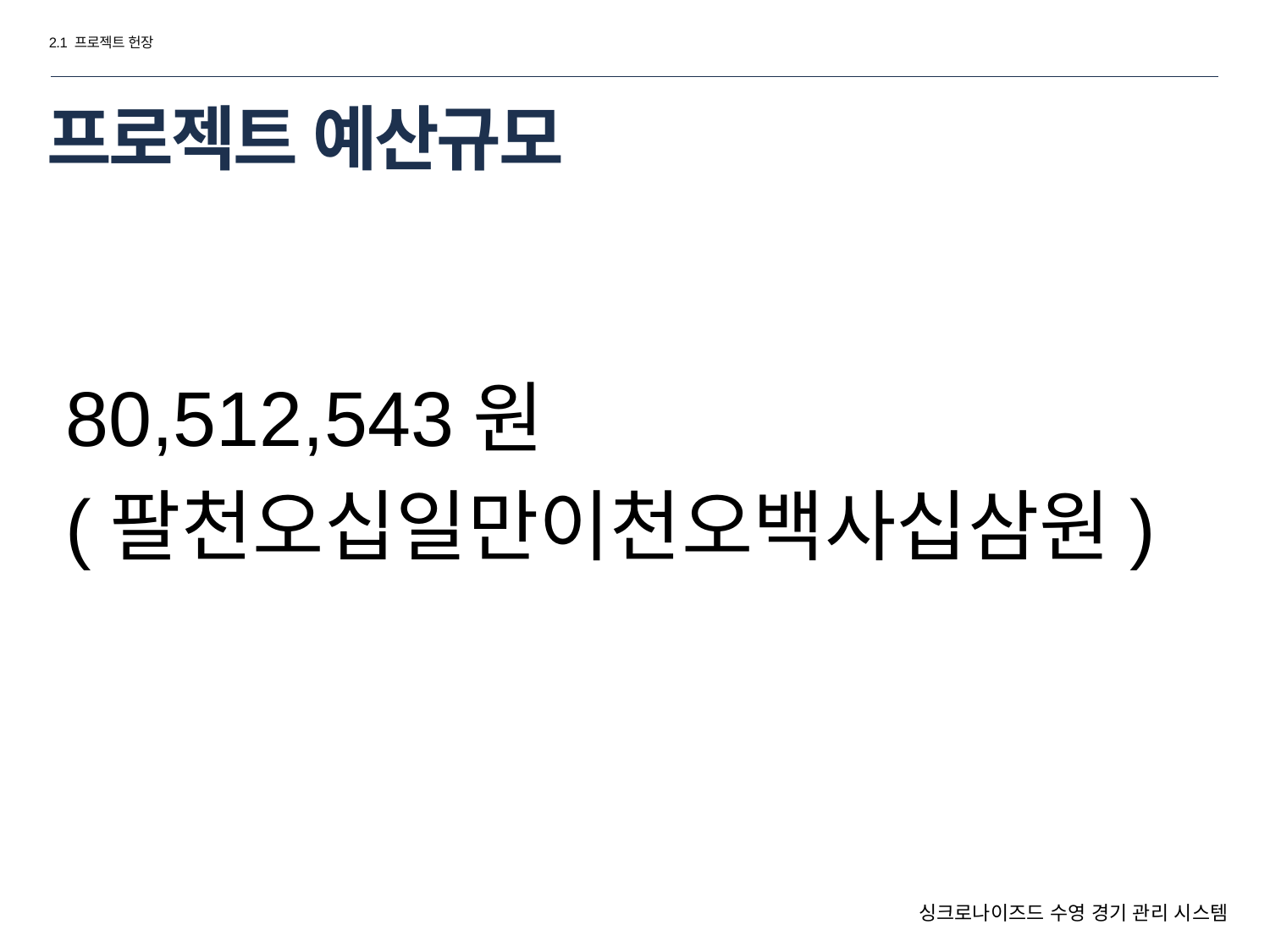

2.1 프로젝트 헌장
# 프로젝트 예산규모
80,512,543원
(팔천오십일만이천오백사십삼원)

싱크로나이즈드 수영 경기 관리 시스템